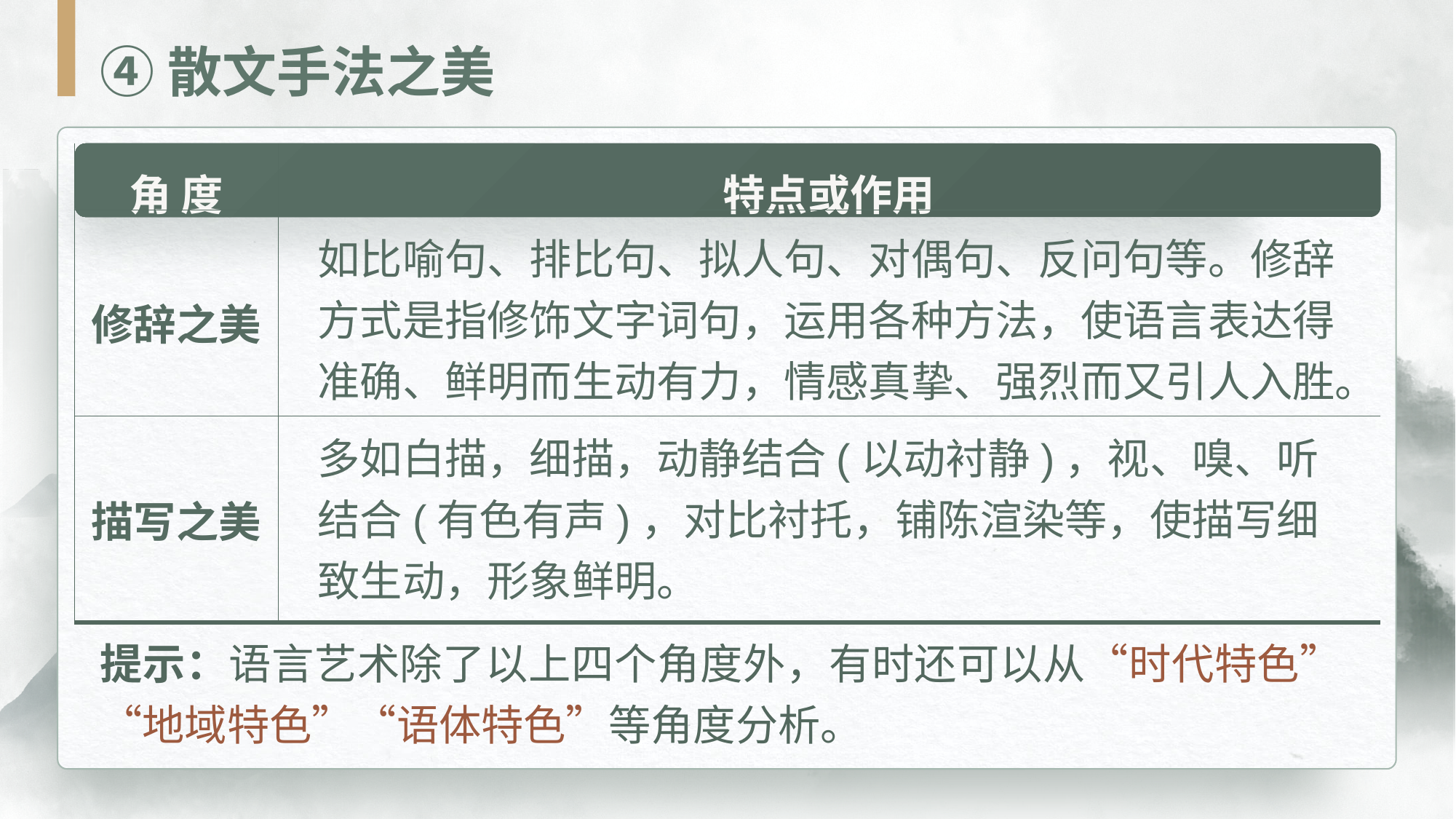

④散文手法之美

| 角 度 | 特点或作用 |
| --- | --- |
| 修辞之美 |  |
| 描写之美 |  |

如比喻句、排比句、拟人句、对偶句、反问句等。修辞方式是指修饰文字词句，运用各种方法，使语言表达得准确、鲜明而生动有力，情感真挚、强烈而又引人入胜。
多如白描，细描，动静结合(以动衬静)，视、嗅、听结合(有色有声)，对比衬托，铺陈渲染等，使描写细致生动，形象鲜明。
提示：语言艺术除了以上四个角度外，有时还可以从“时代特色”“地域特色”“语体特色”等角度分析。